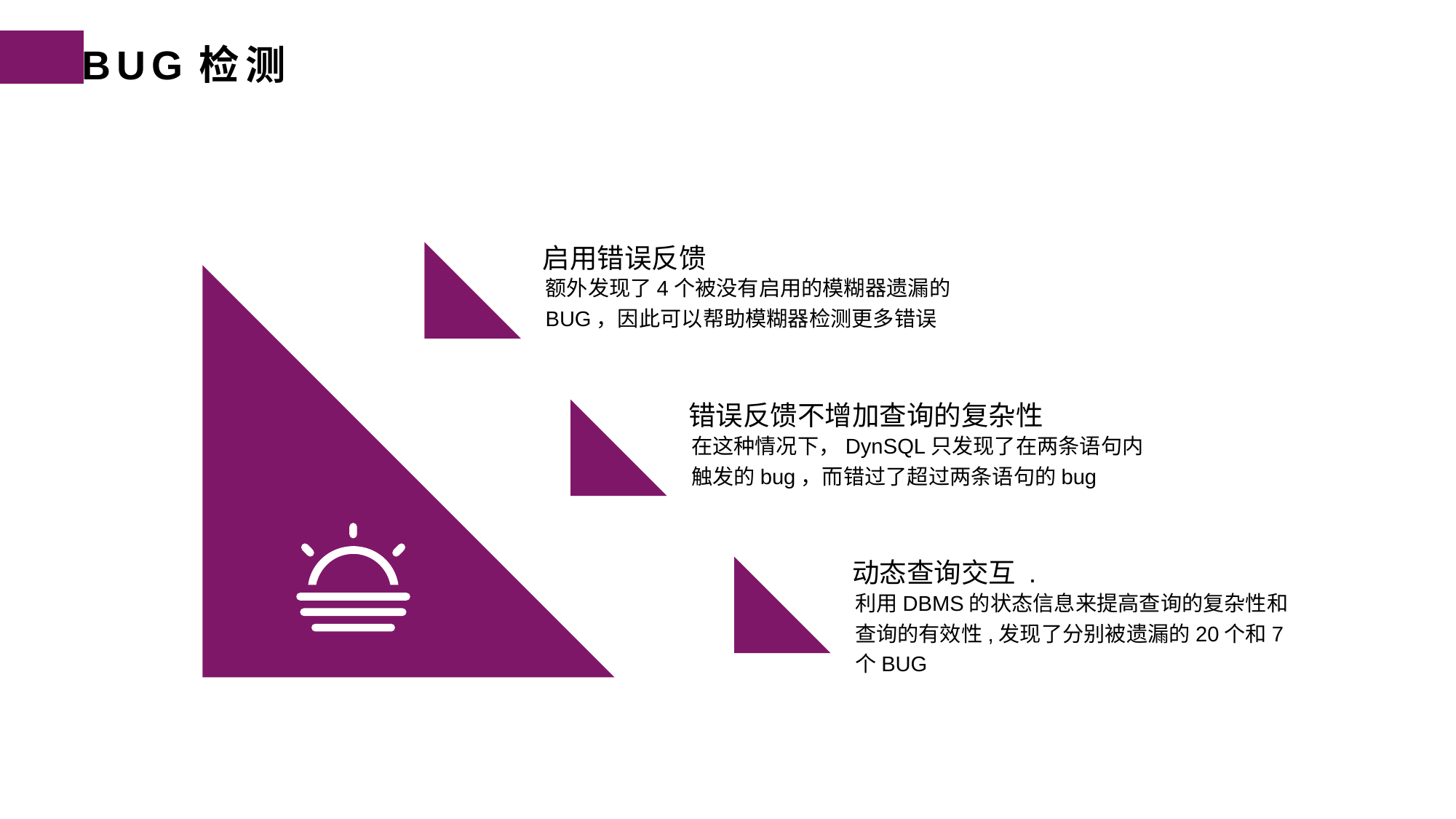

BUG检测

启用错误反馈
额外发现了4个被没有启用的模糊器遗漏的BUG，因此可以帮助模糊器检测更多错误

错误反馈不增加查询的复杂性
在这种情况下，DynSQL只发现了在两条语句内触发的bug，而错过了超过两条语句的bug

动态查询交互 .
利用DBMS的状态信息来提高查询的复杂性和查询的有效性,发现了分别被遗漏的20个和7个BUG